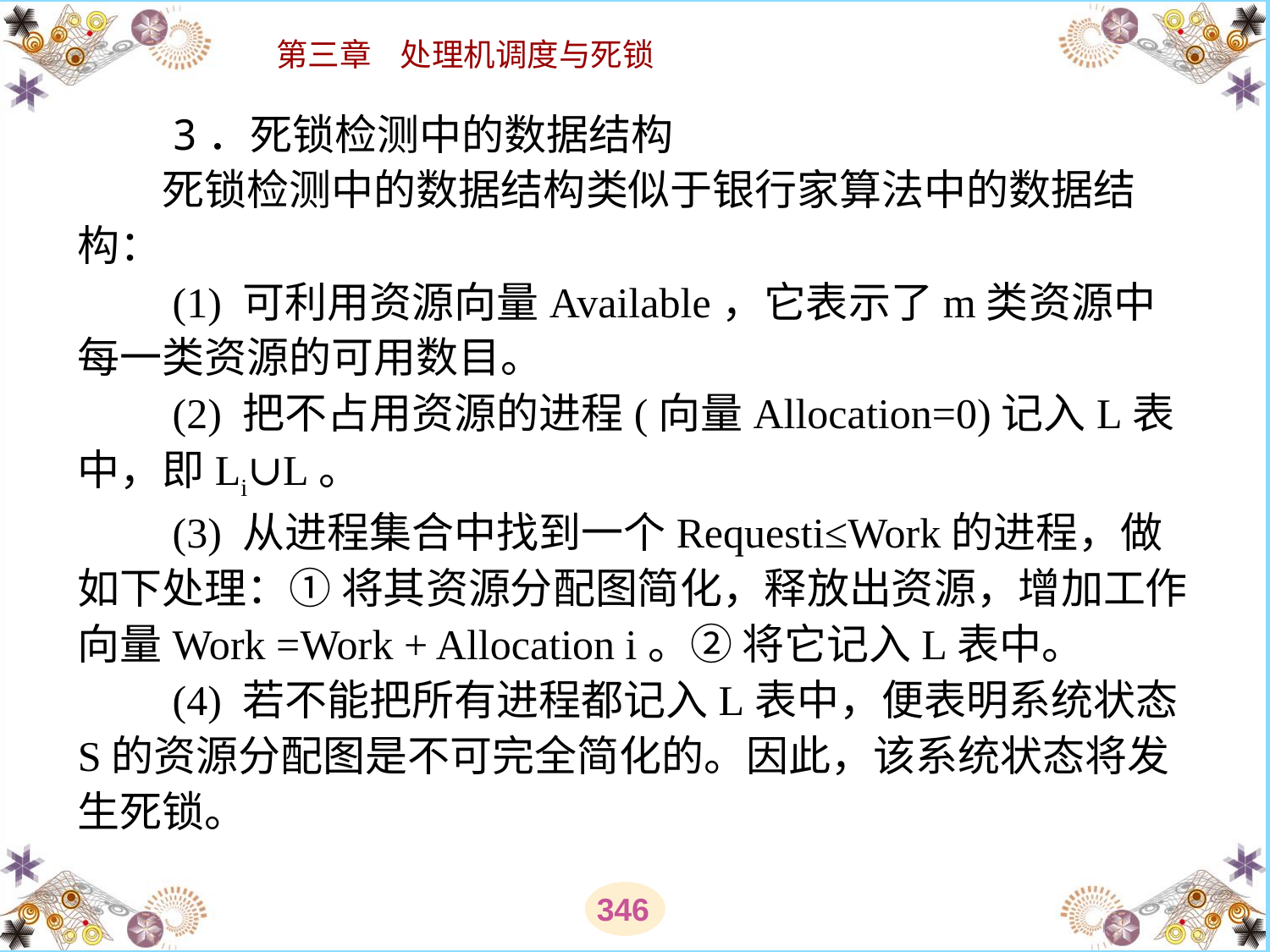

# 3．死锁检测中的数据结构 　　死锁检测中的数据结构类似于银行家算法中的数据结构： 　　(1) 可利用资源向量Available，它表示了m类资源中每一类资源的可用数目。 　　(2) 把不占用资源的进程(向量Allocation=0)记入L表中，即Li∪L。 　　(3) 从进程集合中找到一个Requesti≤Work的进程，做如下处理：① 将其资源分配图简化，释放出资源，增加工作向量Work =Work + Allocation i。② 将它记入L表中。 　　(4) 若不能把所有进程都记入L表中，便表明系统状态S的资源分配图是不可完全简化的。因此，该系统状态将发生死锁。